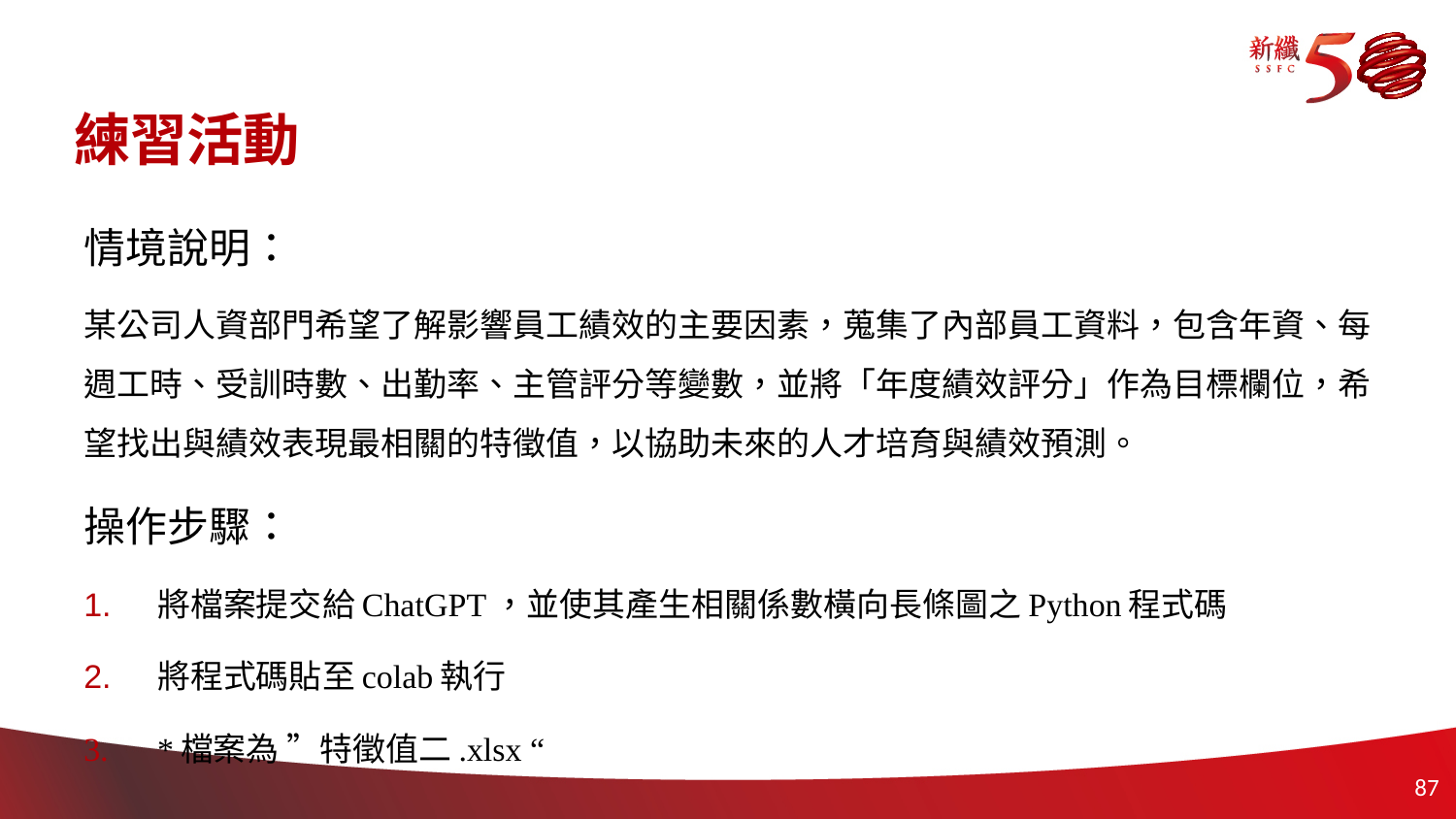

# 練習活動
情境說明：
某公司人資部門希望了解影響員工績效的主要因素，蒐集了內部員工資料，包含年資、每週工時、受訓時數、出勤率、主管評分等變數，並將「年度績效評分」作為目標欄位，希望找出與績效表現最相關的特徵值，以協助未來的人才培育與績效預測。
操作步驟：
將檔案提交給ChatGPT，並使其產生相關係數橫向長條圖之Python程式碼
將程式碼貼至colab執行
*檔案為 ”特徵值二.xlsx “

87